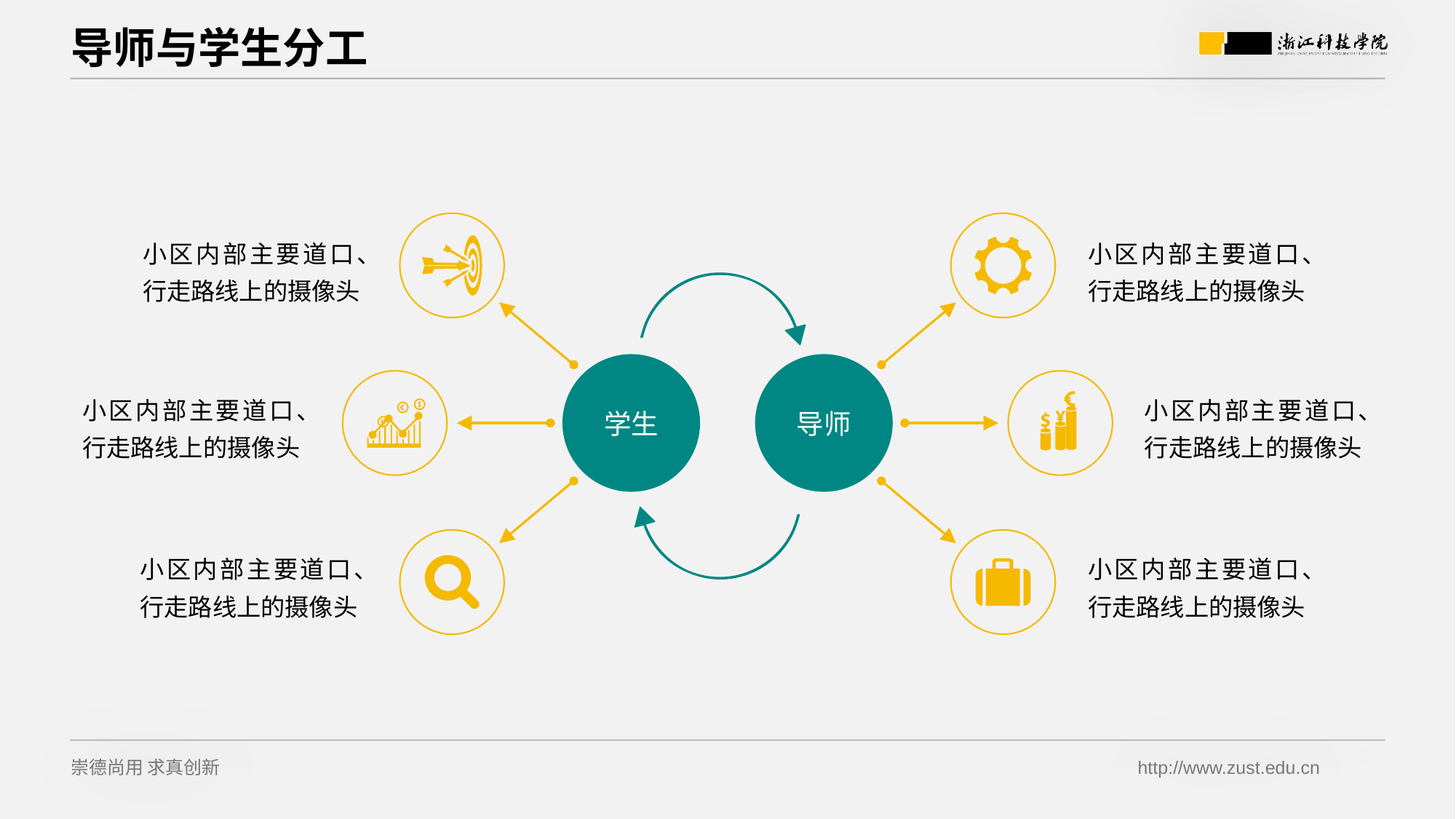

# 导师与学生分工

小区内部主要道口、行走路线上的摄像头
小区内部主要道口、行走路线上的摄像头

学生
导师

小区内部主要道口、行走路线上的摄像头
小区内部主要道口、行走路线上的摄像头

小区内部主要道口、行走路线上的摄像头
小区内部主要道口、行走路线上的摄像头